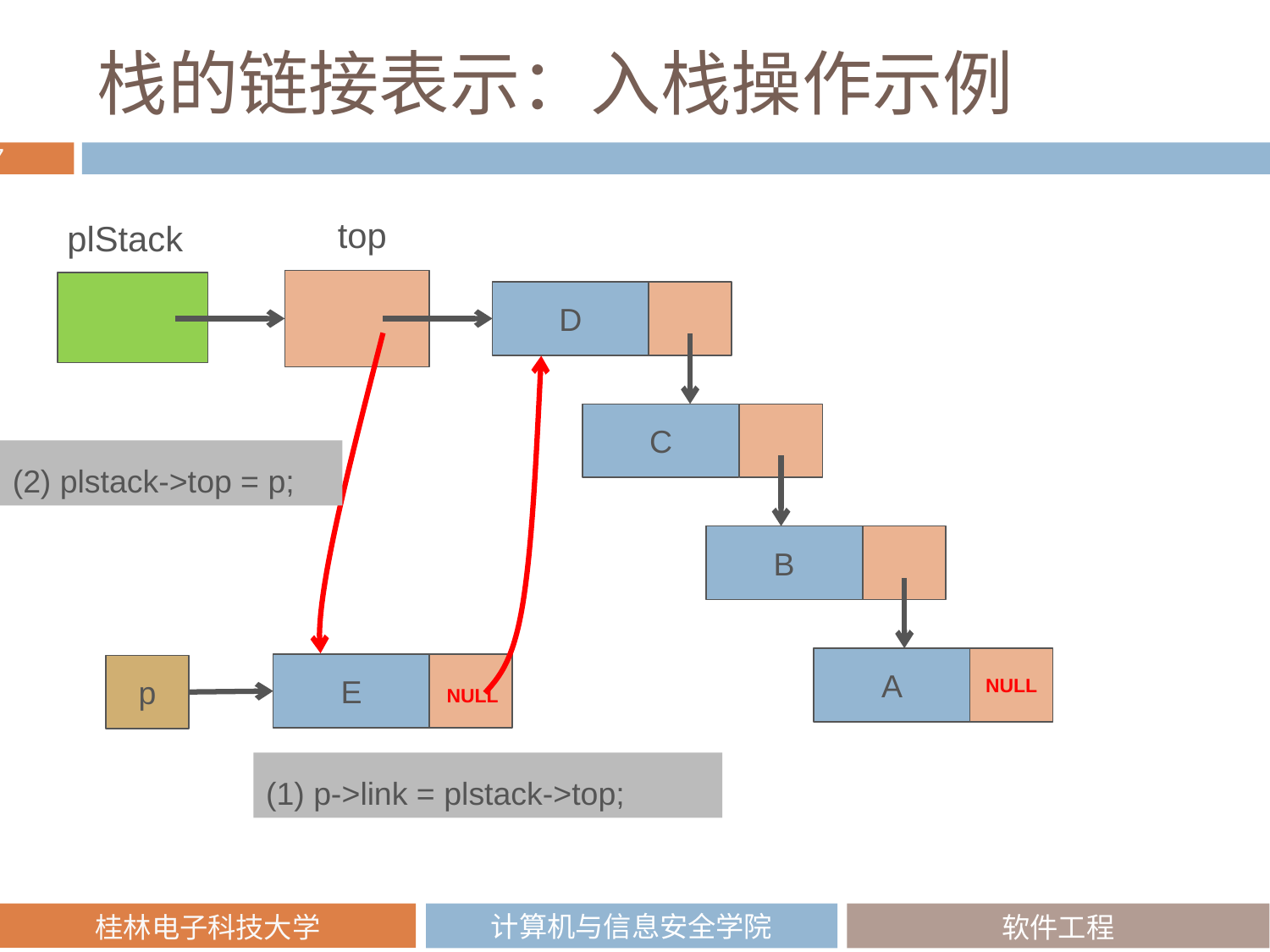

# 栈的链接表示：入栈操作示例
top
plStack

D

C

(2) plstack->top = p;
B

A
NULL

E
p
NULL
(1) p->link = plstack->top;